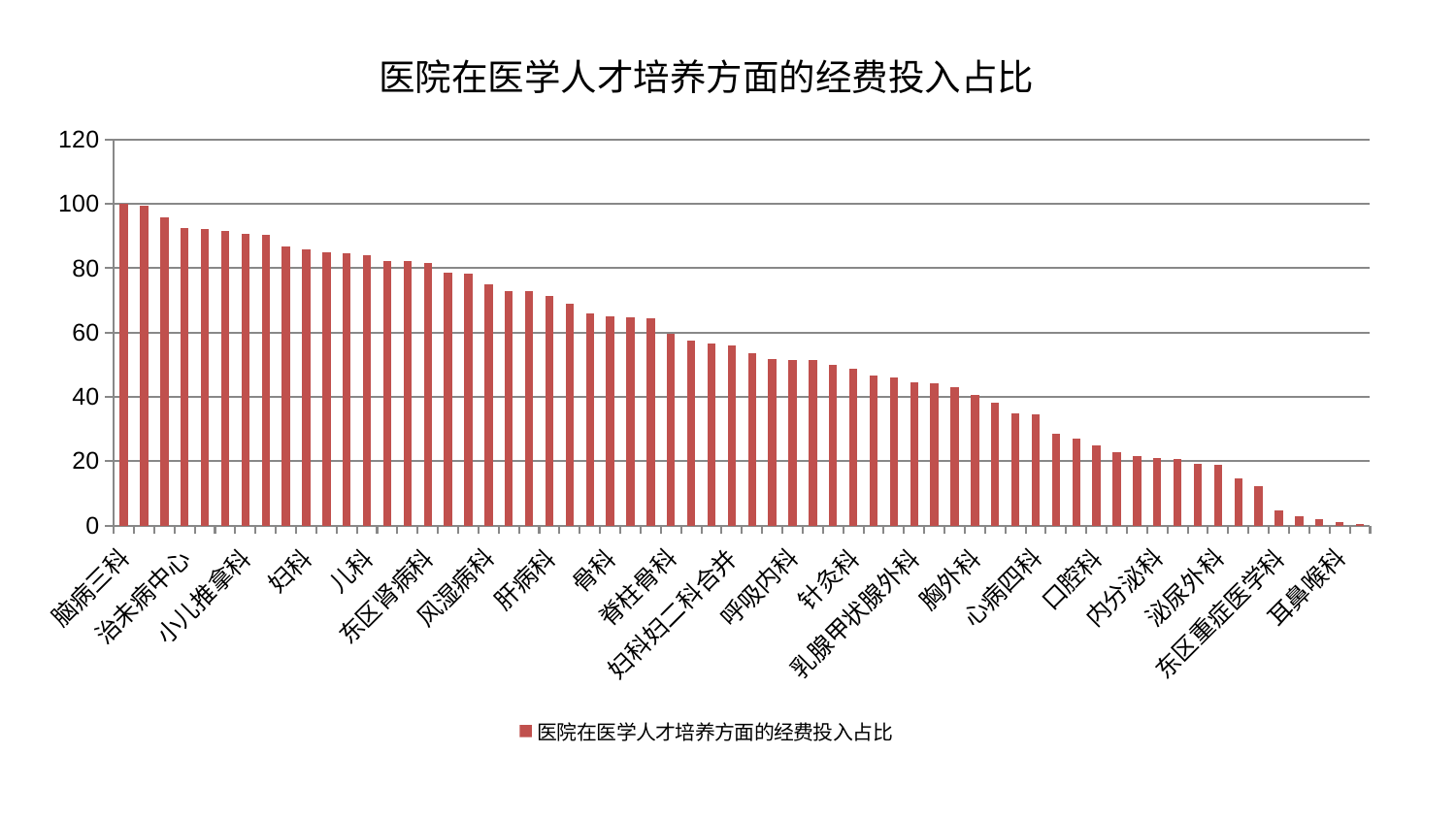

### Chart: 医院在医学人才培养方面的经费投入占比

| Category | 医院在医学人才培养方面的经费投入占比 |
|---|---|
| 脑病三科 | 100.0 |
| 神经外科 | 99.3134025044839 |
| 肾脏内科 | 95.85227639404414 |
| 治未病中心 | 92.50061506224006 |
| 推拿科 | 92.31839184493147 |
| 产科 | 91.67563861377694 |
| 小儿推拿科 | 90.68018727081362 |
| 运动损伤骨科 | 90.24300157688658 |
| 肛肠科 | 86.73128634932331 |
| 妇科 | 86.00160042326668 |
| 神经内科 | 84.86983711589086 |
| 重症医学科 | 84.52836200096435 |
| 儿科 | 84.09606804717362 |
| 肾病科 | 82.18708613991468 |
| 心病一科 | 82.18088497168927 |
| 东区肾病科 | 81.59247251890632 |
| 综合内科 | 78.68413695541835 |
| 康复科 | 78.34063558504981 |
| 风湿病科 | 75.11711601331467 |
| 血液科 | 72.84472621132312 |
| 西区重症医学科 | 72.76685892003267 |
| 肝病科 | 71.49251702360961 |
| 脑病一科 | 69.07300873440997 |
| 创伤骨科 | 65.81494265242411 |
| 骨科 | 64.91211468370847 |
| 关节骨科 | 64.80935341065853 |
| 脾胃病科 | 64.53819842086357 |
| 脊柱骨科 | 59.504859396721635 |
| 老年医学科 | 57.58596197278833 |
| 普通外科 | 56.52654407054848 |
| 妇科妇二科合并 | 56.02397564695155 |
| 皮肤科 | 53.46518086164709 |
| 微创骨科 | 51.676322138603965 |
| 呼吸内科 | 51.49508698095651 |
| 周围血管科 | 51.40361646355523 |
| 男科 | 49.94987005912397 |
| 针灸科 | 48.66383297764451 |
| 眼科 | 46.53283730222514 |
| 小儿骨科 | 45.93387366910814 |
| 乳腺甲状腺外科 | 44.5074037975734 |
| 身心医学科 | 44.30905479570136 |
| 中医经典科 | 42.957631240293004 |
| 胸外科 | 40.58803395194903 |
| 妇二科 | 38.13394561598807 |
| 心病二科 | 34.736059147404 |
| 心病四科 | 34.60675657299126 |
| 消化内科 | 28.64240293672268 |
| 肿瘤内科 | 27.123862470278766 |
| 口腔科 | 24.94120448293545 |
| 肝胆外科 | 22.713522881240223 |
| 脾胃科消化科合并 | 21.490591299237476 |
| 内分泌科 | 20.877200252519852 |
| 显微骨科 | 20.5499227304857 |
| 脑病二科 | 19.046570076372348 |
| 泌尿外科 | 18.95286058630862 |
| 中医外治中心 | 14.60750619375089 |
| 心血管内科 | 12.143723538425991 |
| 东区重症医学科 | 4.5596361243235615 |
| 美容皮肤科 | 2.8390618633265765 |
| 心病三科 | 1.9979633533631924 |
| 耳鼻喉科 | 1.0378778649119502 |
| 医院 | 0.33075859576223204 |
256